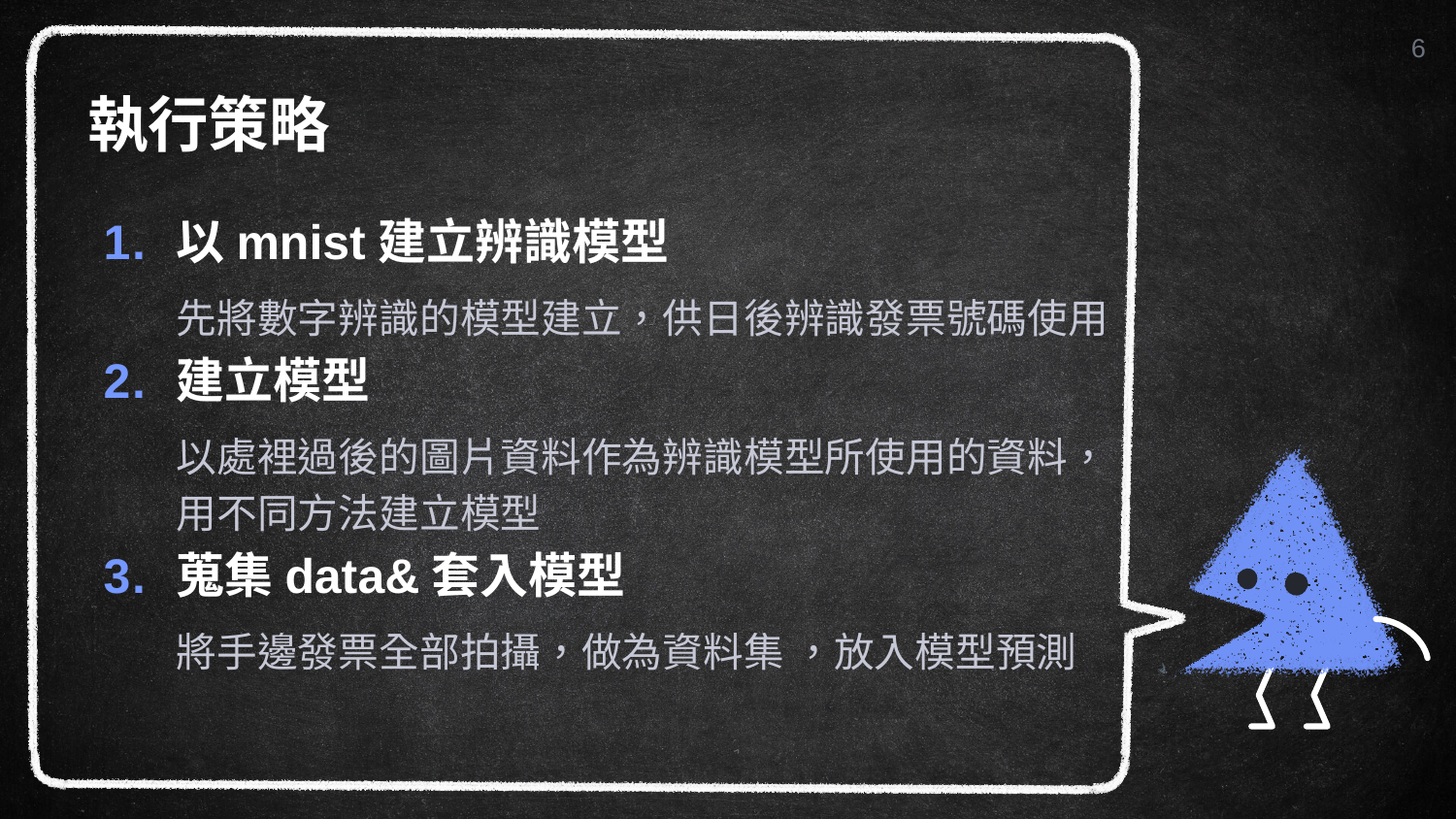

6
# 執行策略
以mnist建立辨識模型
先將數字辨識的模型建立，供日後辨識發票號碼使用
建立模型
以處裡過後的圖片資料作為辨識模型所使用的資料，用不同方法建立模型
蒐集data&套入模型
將手邊發票全部拍攝，做為資料集 ，放入模型預測